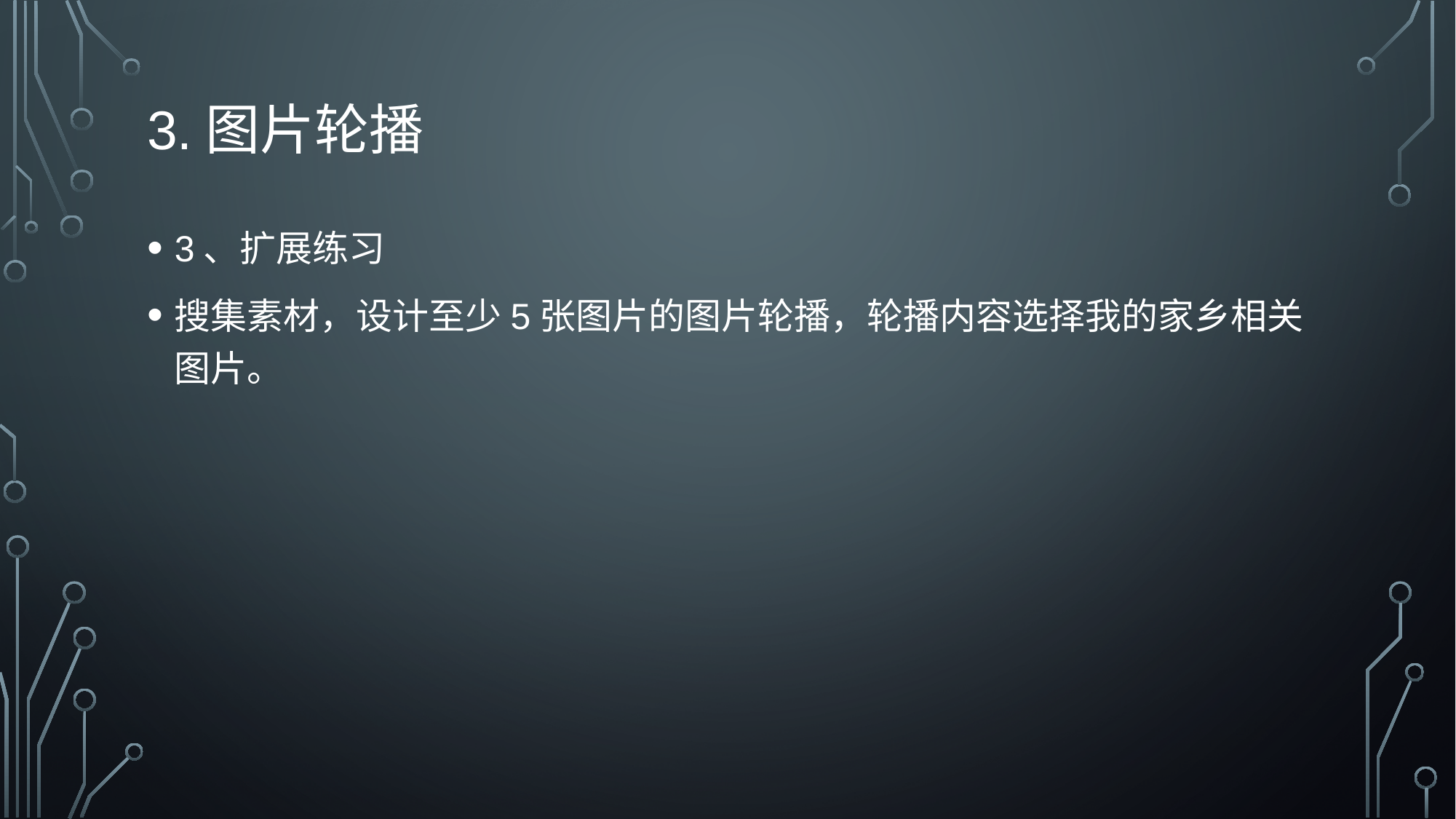

# 3.图片轮播
3、扩展练习
搜集素材，设计至少5张图片的图片轮播，轮播内容选择我的家乡相关图片。